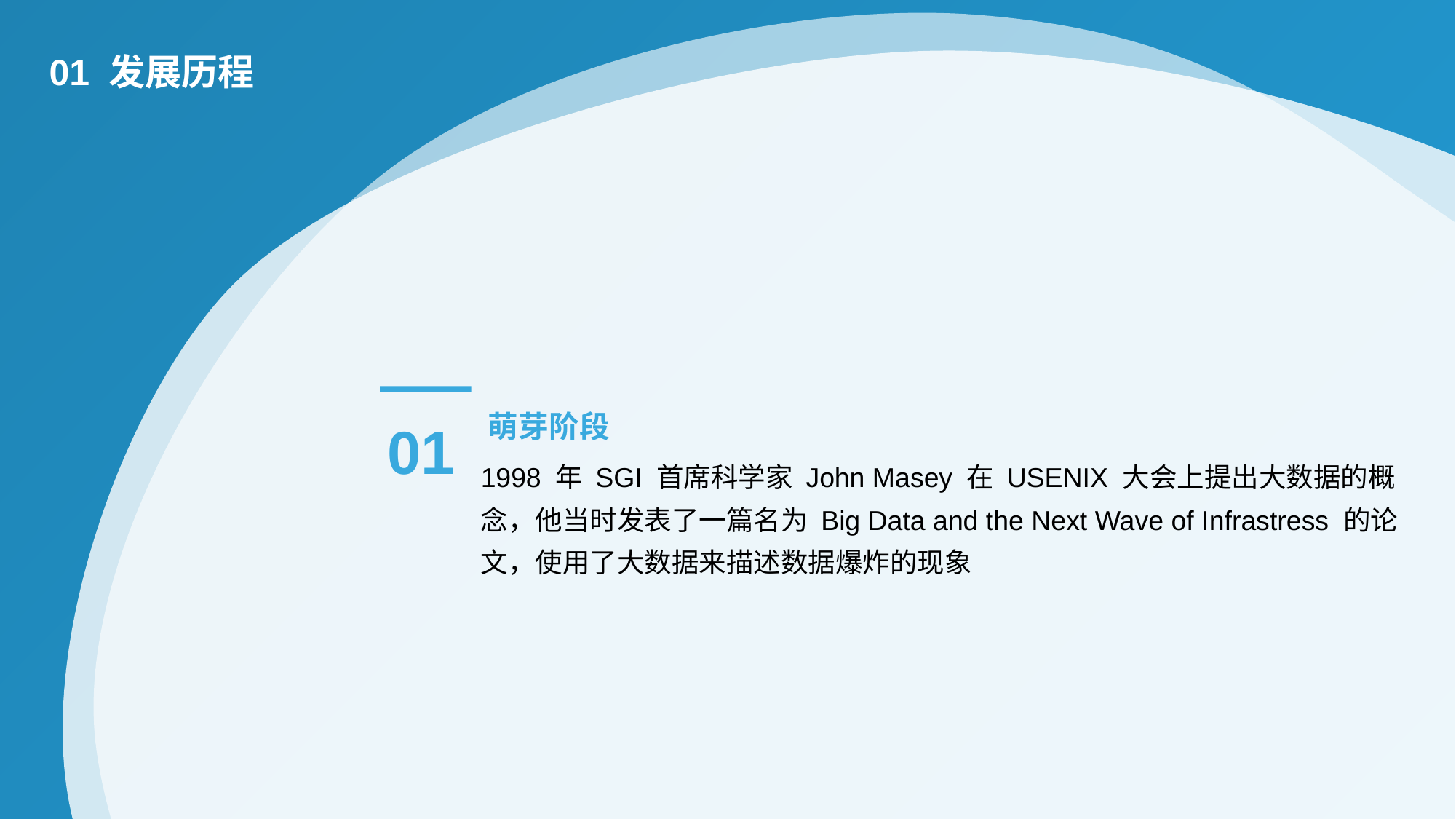

01 发展历程
01

萌芽阶段
1998 年 SGI 首席科学家 John Masey 在 USENIX 大会上提出大数据的概念，他当时发表了一篇名为 Big Data and the Next Wave of Infrastress 的论文，使用了大数据来描述数据爆炸的现象